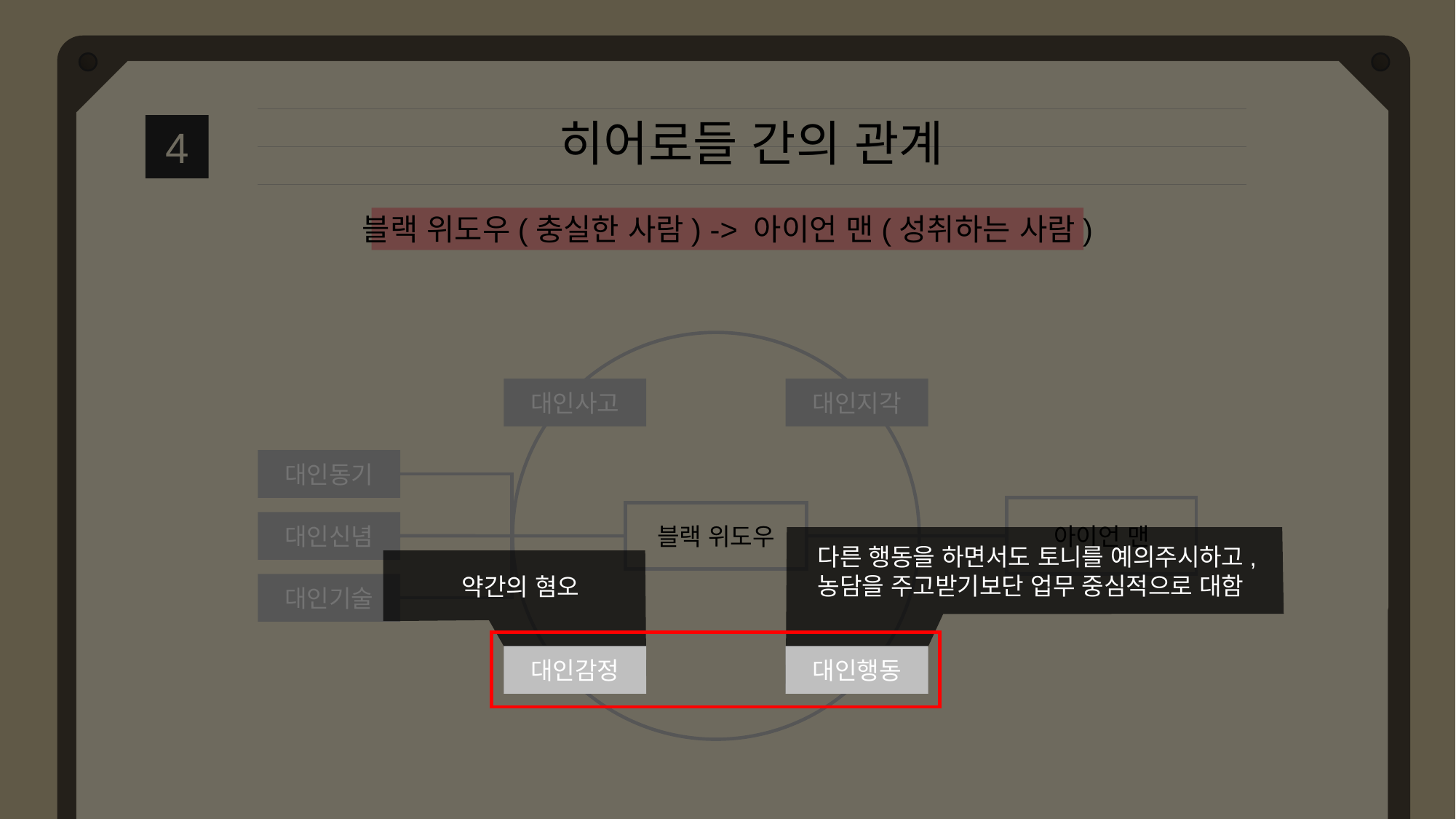

히어로들 간의 관계
4
블랙 위도우(충실한 사람) -> 아이언 맨(성취하는 사람)

대인사고
대인지각
대인동기
아이언 맨
블랙 위도우
대인신념

다른 행동을 하면서도 토니를 예의주시하고, 농담을 주고받기보단 업무 중심적으로 대함

 약간의 혐오
대인기술

대인감정
대인행동
대인감정
대인행동